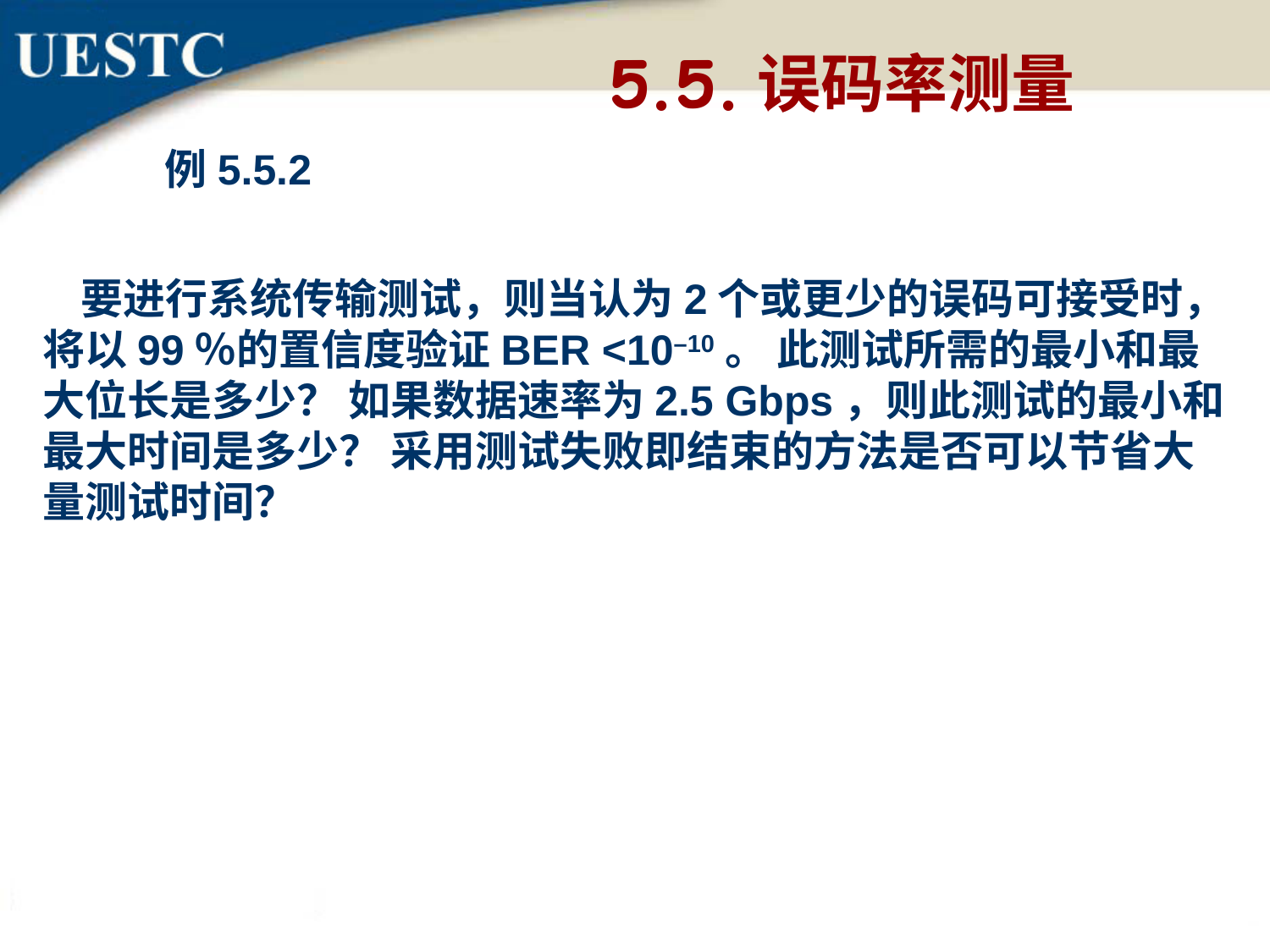

5.5.误码率测量
例5.5.2
   要进行系统传输测试，则当认为2个或更少的误码可接受时，将以99％的置信度验证BER <10–10。 此测试所需的最小和最大位长是多少？ 如果数据速率为2.5 Gbps，则此测试的最小和最大时间是多少？ 采用测试失败即结束的方法是否可以节省大量测试时间？